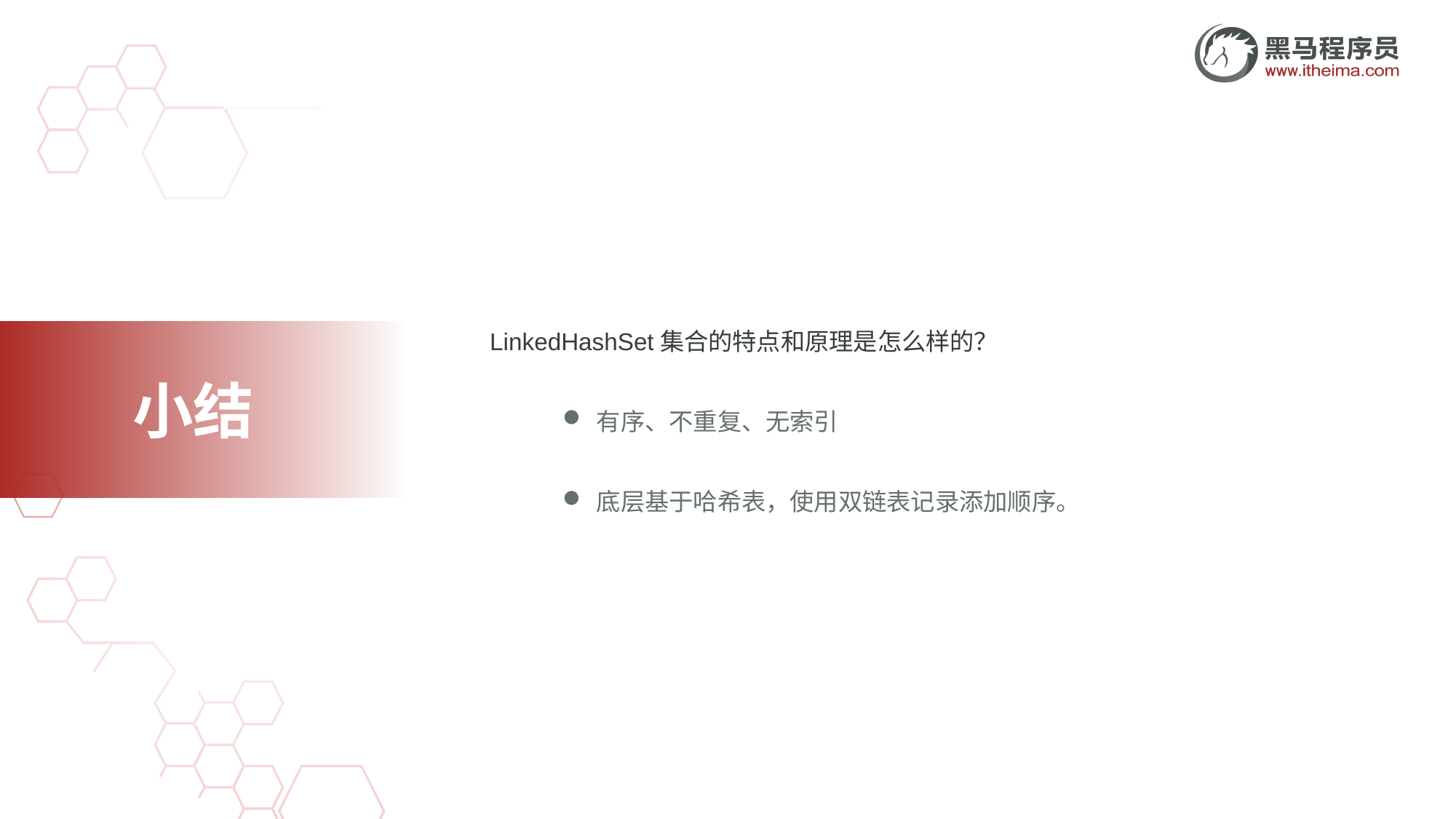

LinkedHashSet集合的特点和原理是怎么样的？
有序、不重复、无索引
底层基于哈希表，使用双链表记录添加顺序。